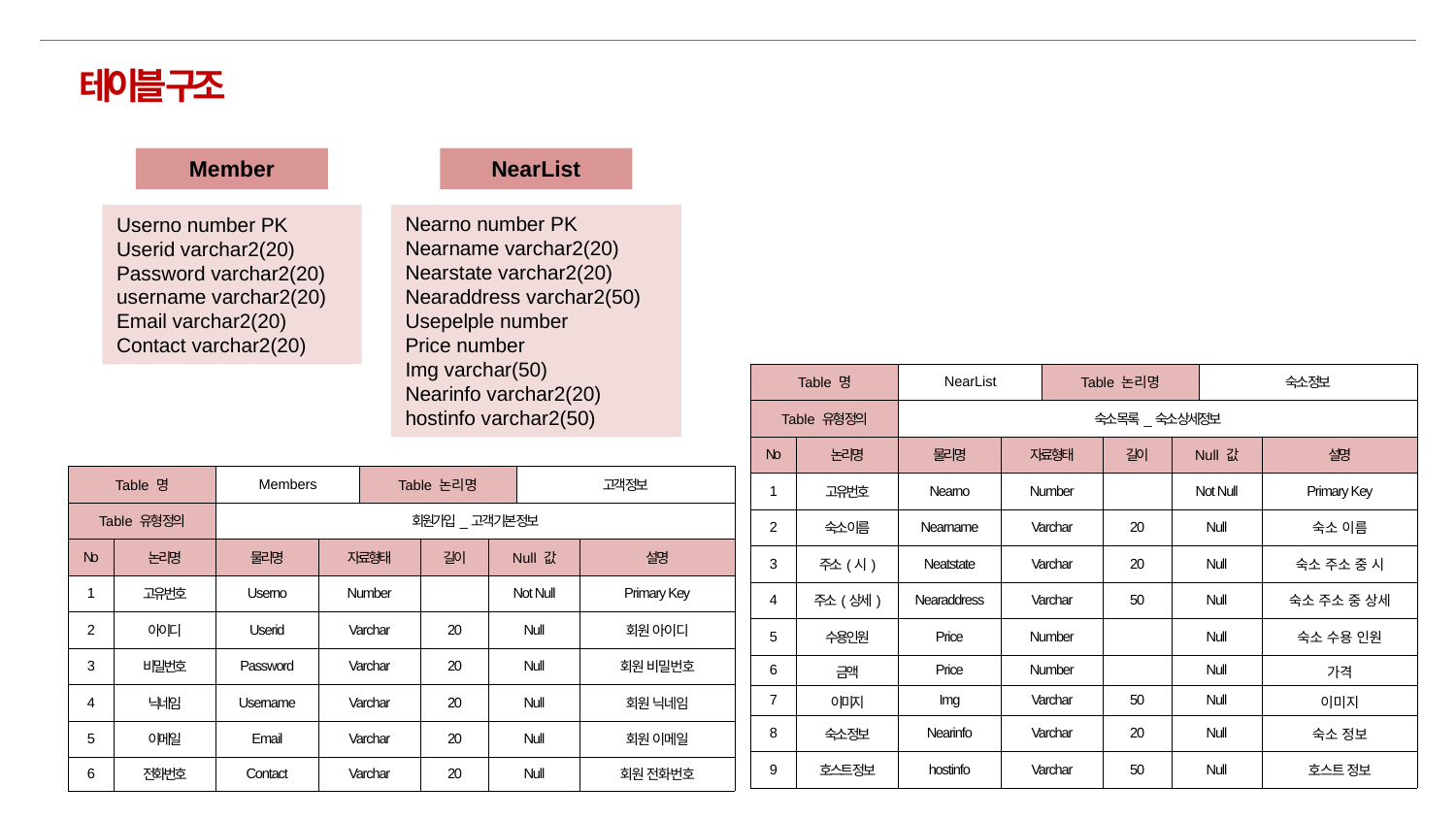

테이블 구조
Member
Userno number PK
Userid varchar2(20)
Password varchar2(20)
username varchar2(20)
Email varchar2(20)
Contact varchar2(20)
NearList
Nearno number PK
Nearname varchar2(20)
Nearstate varchar2(20)
Nearaddress varchar2(50)
Usepelple number
Price number
Img varchar(50)
Nearinfo varchar2(20)
hostinfo varchar2(50)
| Table 명 |  | NearList |  | Table 논리명 |  |  | 숙소 정보 |  |
| --- | --- | --- | --- | --- | --- | --- | --- | --- |
| Table 유형 정의 |  | 숙소 목록\_숙소 상세정보 |  |  |  |  |  |  |
| No | 논리명 | 물리명 | 자료형태 |  | 길이 | Null 값 |  | 설명 |
| 1 | 고유번호 | Nearno | Number |  |  | Not Null |  | Primary Key |
| 2 | 숙소 이름 | Nearname | Varchar |  | 20 | Null |  | 숙소 이름 |
| 3 | 주소(시) | Neatstate | Varchar |  | 20 | Null |  | 숙소 주소 중 시 |
| 4 | 주소(상세) | Nearaddress | Varchar |  | 50 | Null |  | 숙소 주소 중 상세 |
| 5 | 수용인원 | Price | Number |  |  | Null |  | 숙소 수용 인원 |
| 6 | 금액 | Price | Number |  |  | Null |  | 가격 |
| 7 | 이미지 | Img | Varchar |  | 50 | Null |  | 이미지 |
| 8 | 숙소 정보 | Nearinfo | Varchar |  | 20 | Null |  | 숙소 정보 |
| 9 | 호스트 정보 | hostinfo | Varchar |  | 50 | Null |  | 호스트 정보 |
| Table 명 |  | Members |  | Table 논리명 |  |  | 고객 정보 |  |
| --- | --- | --- | --- | --- | --- | --- | --- | --- |
| Table 유형 정의 |  | 회원가입\_고객 기본 정보 |  |  |  |  |  |  |
| No | 논리명 | 물리명 | 자료형태 |  | 길이 | Null 값 |  | 설명 |
| 1 | 고유번호 | Userno | Number |  |  | Not Null |  | Primary Key |
| 2 | 아이디 | Userid | Varchar |  | 20 | Null |  | 회원 아이디 |
| 3 | 비밀번호 | Password | Varchar |  | 20 | Null |  | 회원 비밀번호 |
| 4 | 닉네임 | Username | Varchar |  | 20 | Null |  | 회원 닉네임 |
| 5 | 이메일 | Email | Varchar |  | 20 | Null |  | 회원 이메일 |
| 6 | 전화번호 | Contact | Varchar |  | 20 | Null |  | 회원 전화번호 |